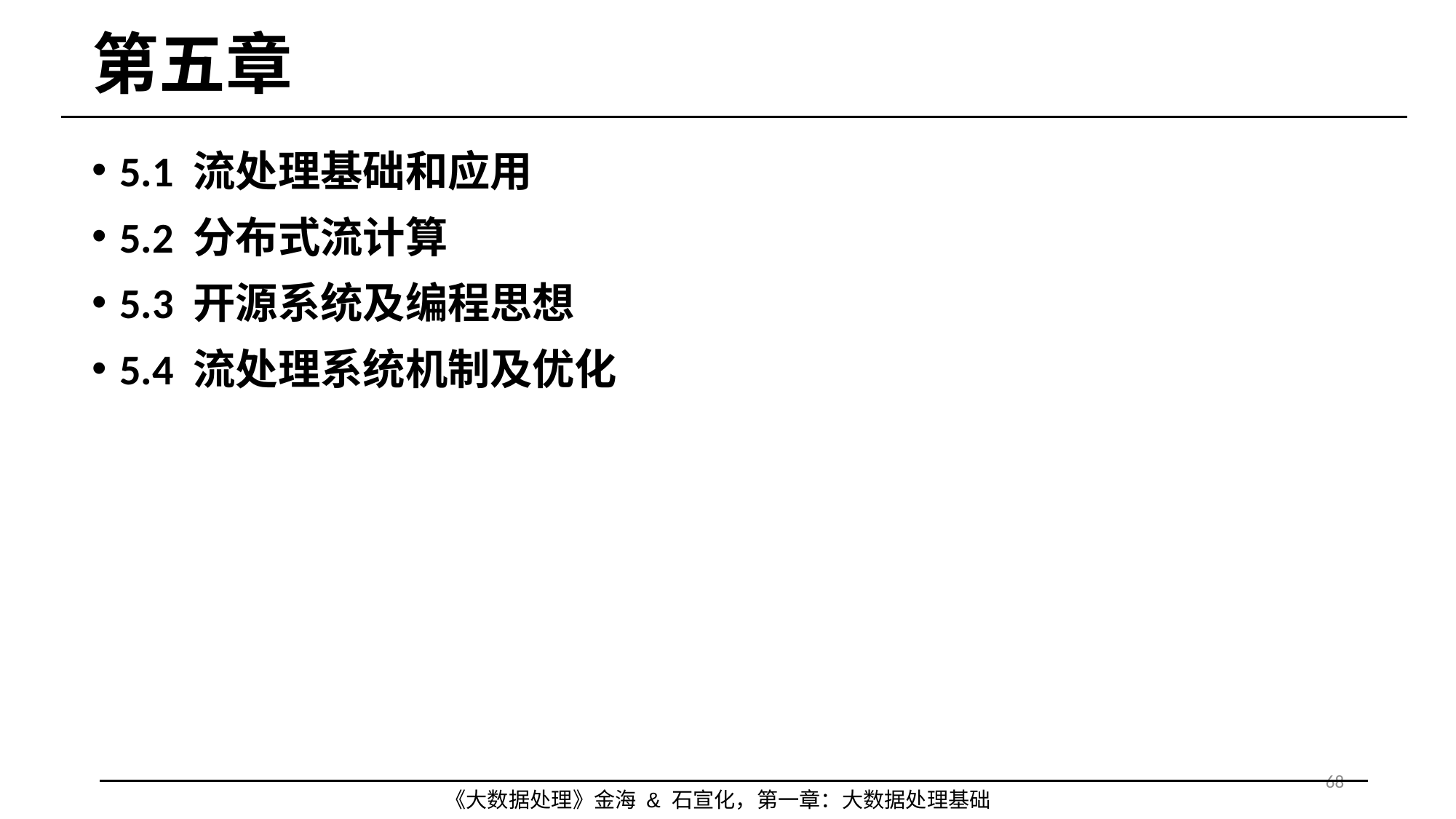

# 第五章
5.1 流处理基础和应用
5.2 分布式流计算
5.3 开源系统及编程思想
5.4 流处理系统机制及优化
68